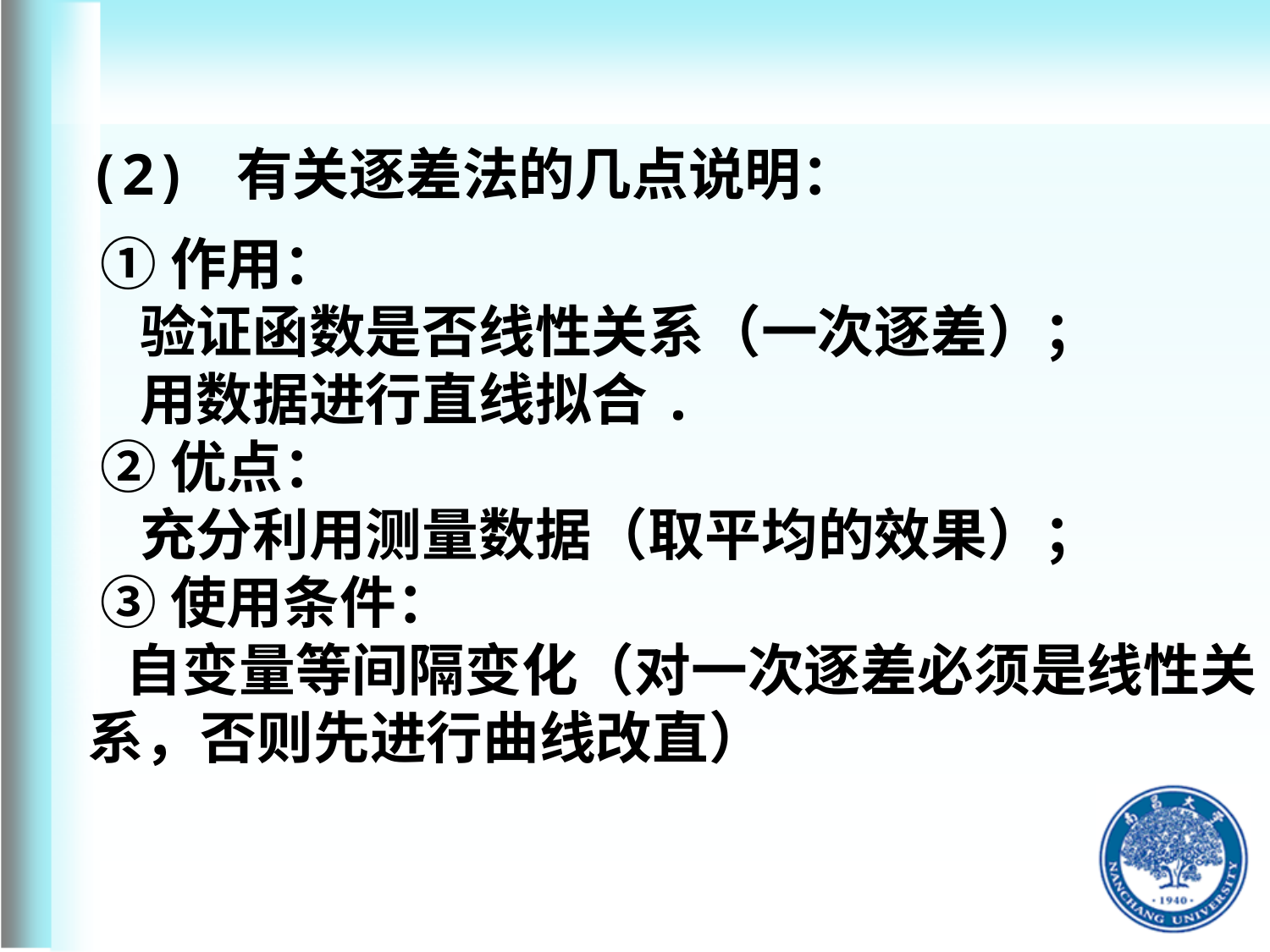

(2) 有关逐差法的几点说明：
 ①作用：
   验证函数是否线性关系（一次逐差）；
   用数据进行直线拟合.
 ②优点：
   充分利用测量数据（取平均的效果）；
 ③使用条件：
   自变量等间隔变化（对一次逐差必须是线性关系，否则先进行曲线改直）